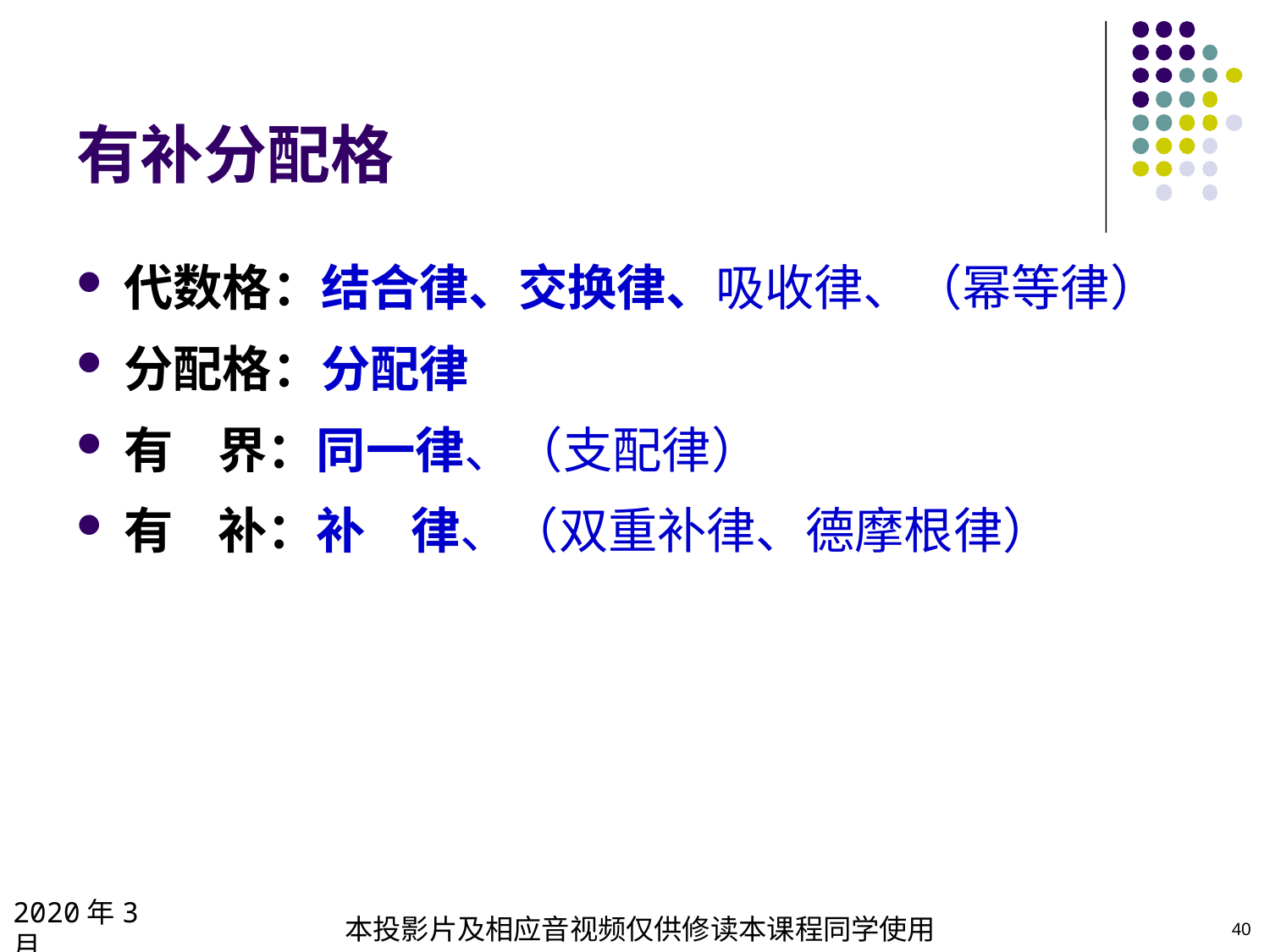

40
# 有补分配格
代数格：结合律、交换律、吸收律、（幂等律）
分配格：分配律
有    界：同一律、（支配律）
有    补：补    律、（双重补律、德摩根律）

2020年3月
本投影片及相应音视频仅供修读本课程同学使用